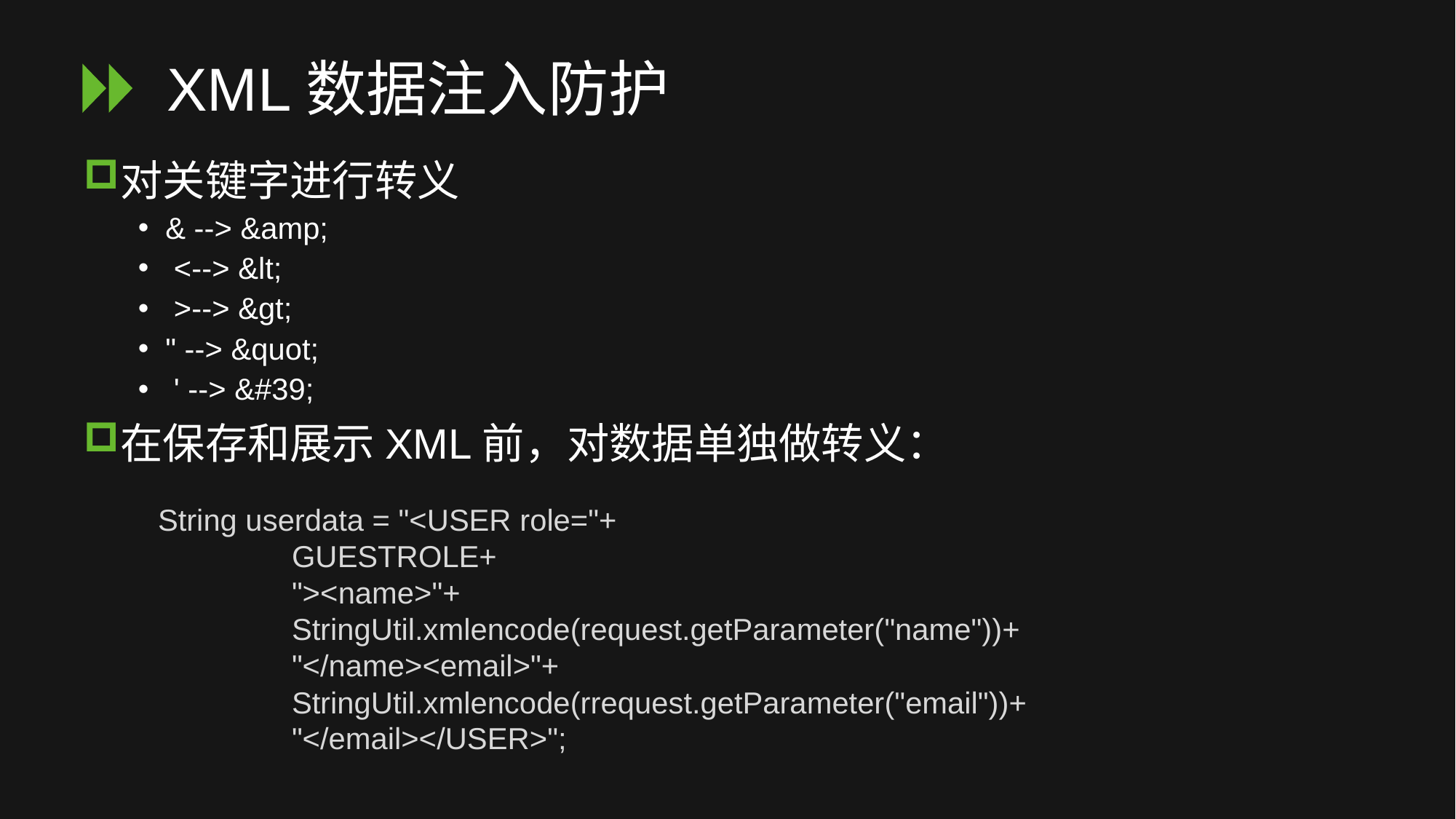

# XML数据注入防护
对关键字进行转义
& --> &amp;
 <--> &lt;
 >--> &gt;
" --> &quot;
 ' --> &#39;
在保存和展示XML前，对数据单独做转义：
String userdata = "<USER role="+
                GUESTROLE+
                "><name>"+
                StringUtil.xmlencode(request.getParameter("name"))+
                "</name><email>"+
                StringUtil.xmlencode(rrequest.getParameter("email"))+
                "</email></USER>";